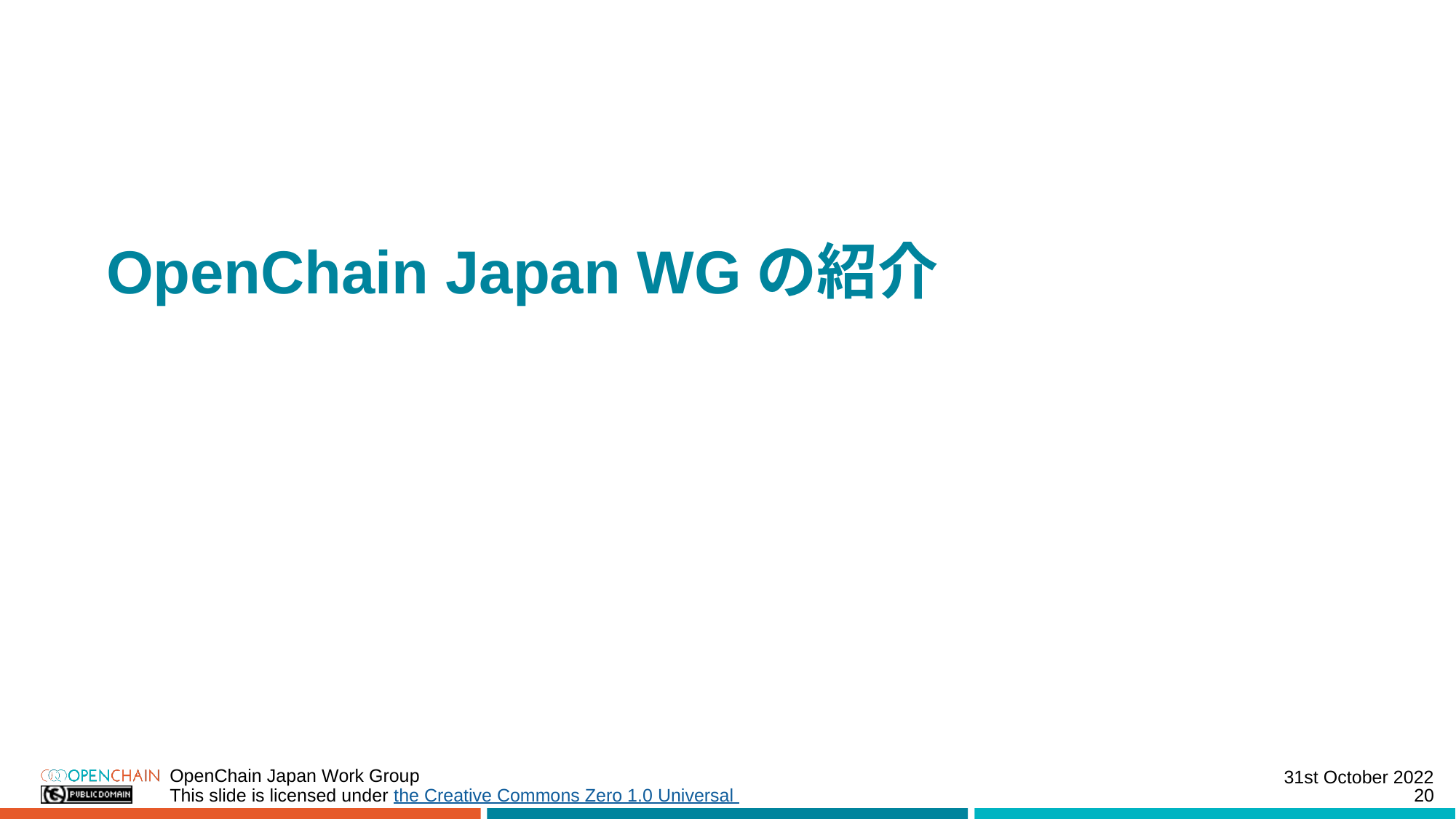

#
OpenChain Japan WGの紹介

31st October 2022
OpenChain Japan Work Group
20